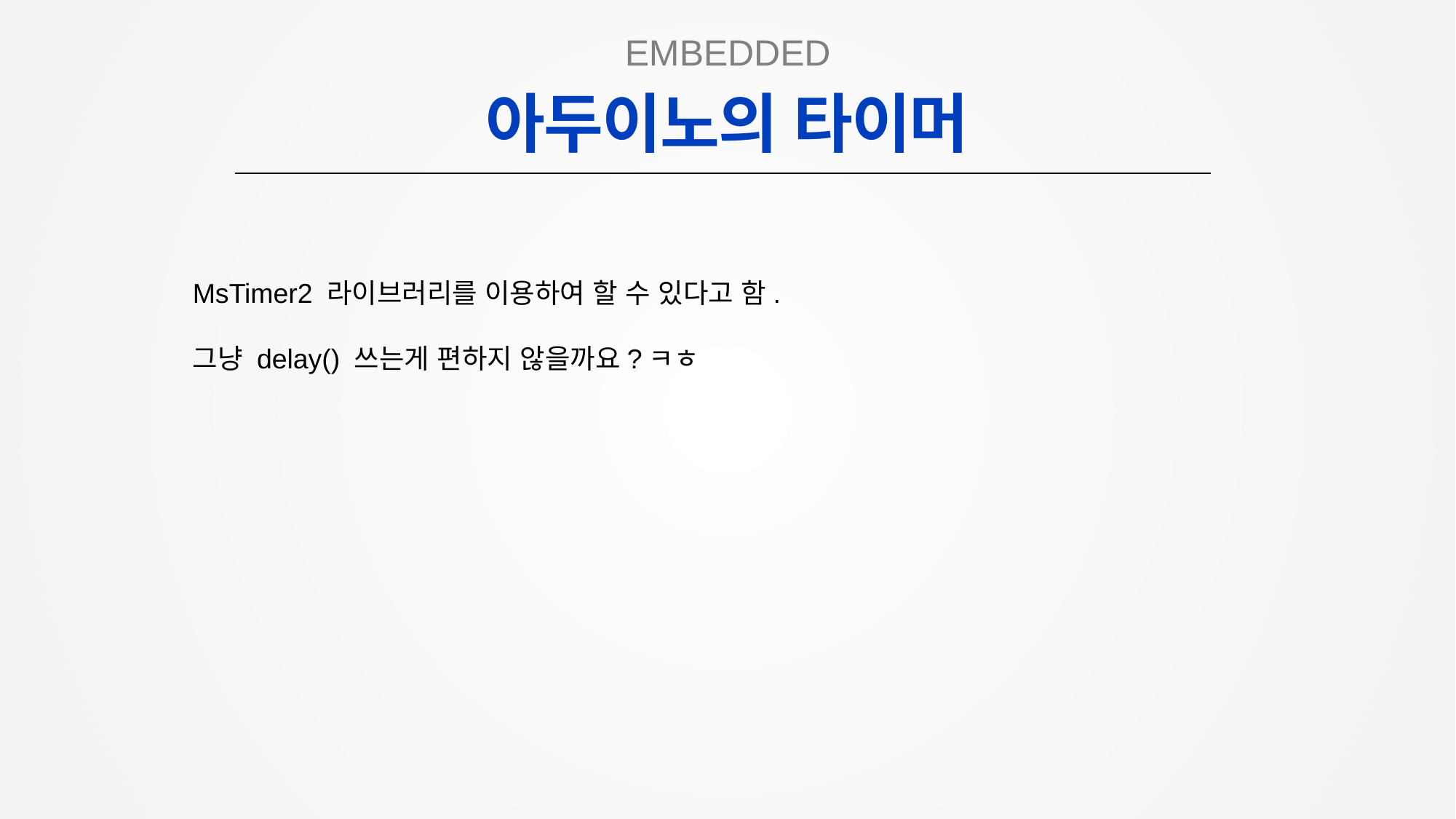

EMBEDDED
아두이노의 타이머
MsTimer2 라이브러리를 이용하여 할 수 있다고 함.

그냥 delay() 쓰는게 편하지 않을까요?ㅋㅎ